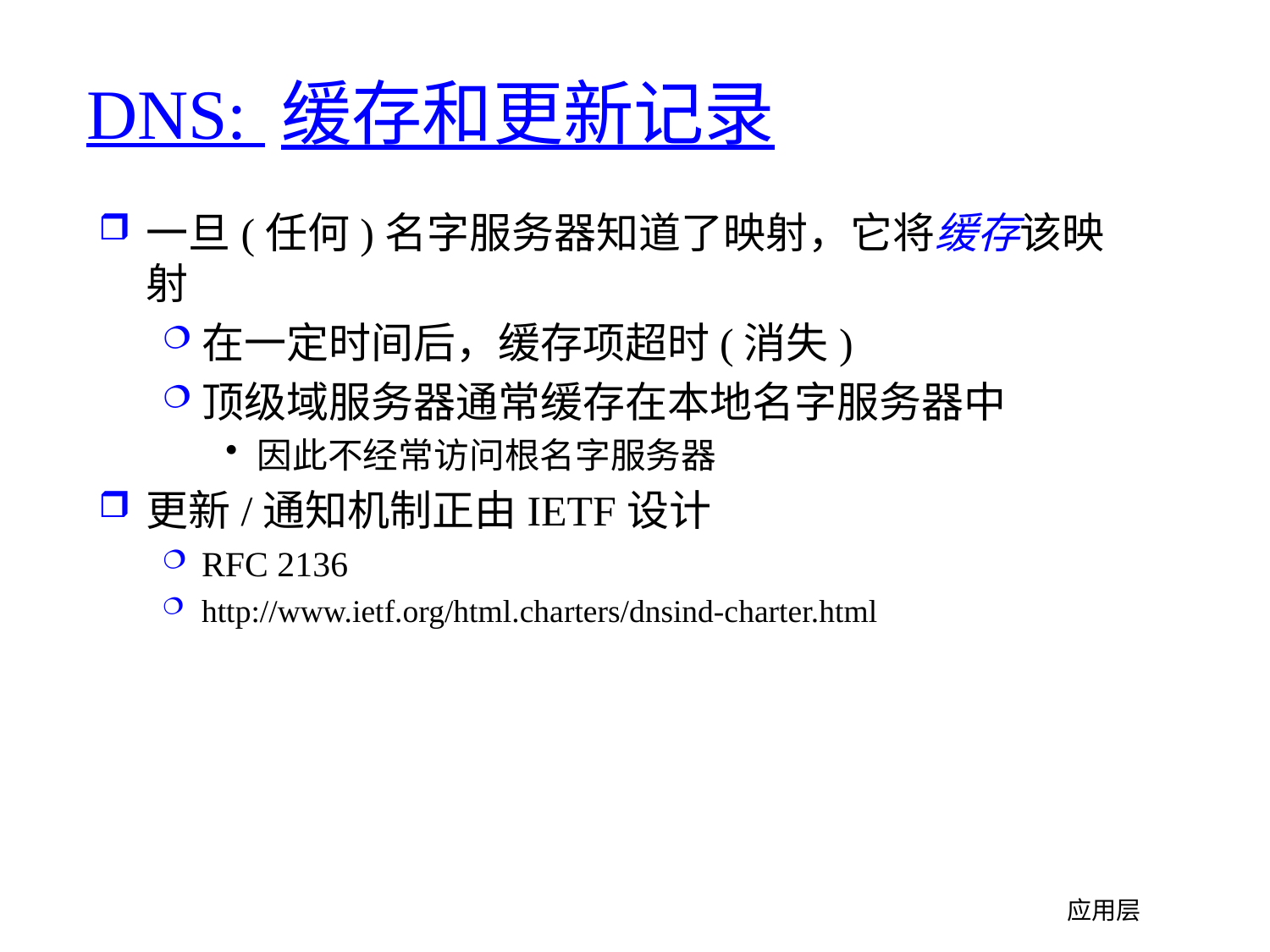

# DNS: 缓存和更新记录
一旦(任何)名字服务器知道了映射，它将缓存该映射
在一定时间后，缓存项超时(消失)
顶级域服务器通常缓存在本地名字服务器中
因此不经常访问根名字服务器
更新/通知机制正由IETF设计
RFC 2136
http://www.ietf.org/html.charters/dnsind-charter.html
应用层
77